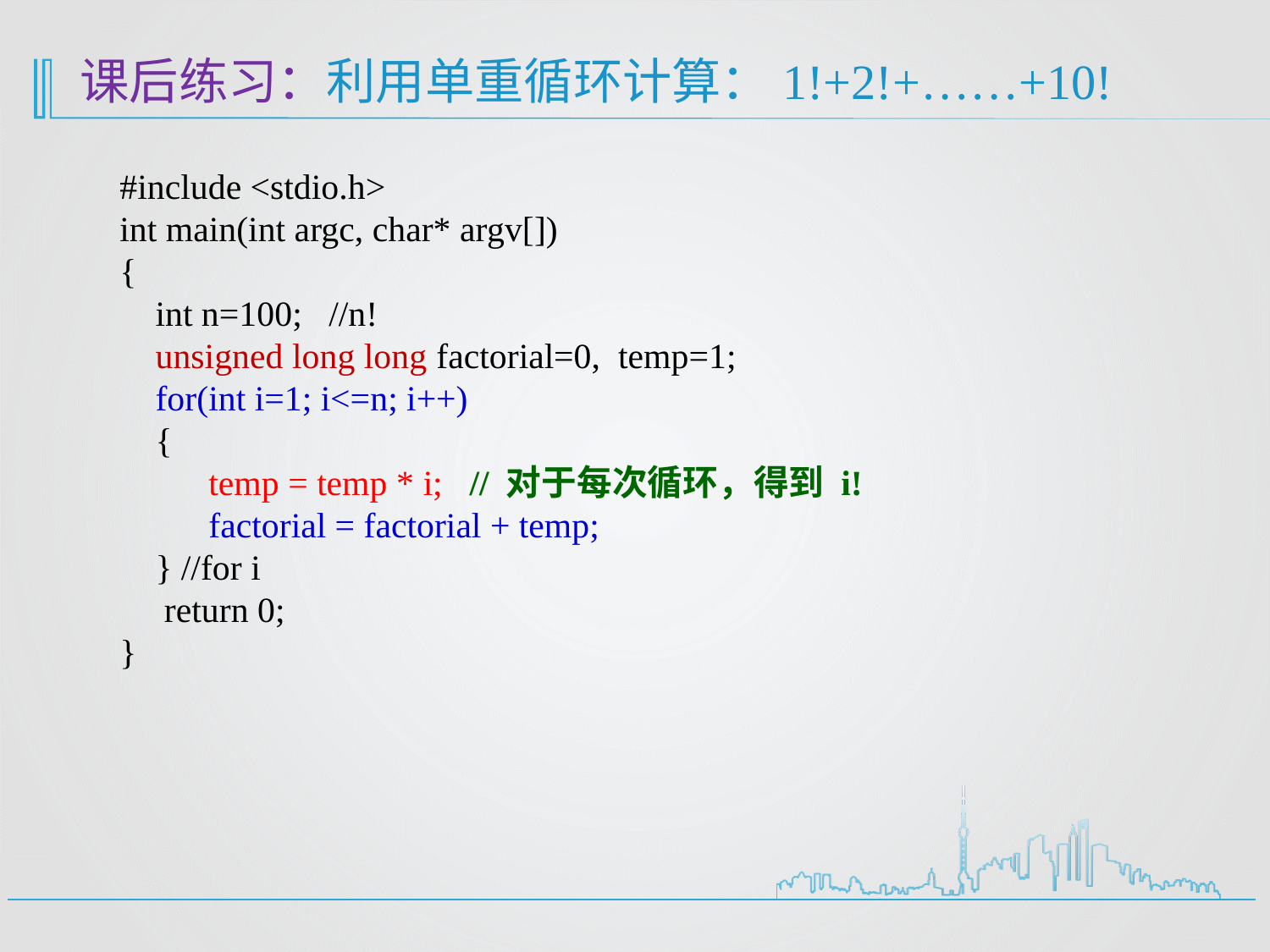

# 课后练习：利用单重循环计算：1!+2!+……+10!
#include <stdio.h>
int main(int argc, char* argv[])
{
    int n=100;   //n!
    unsigned long long factorial=0,  temp=1;
    for(int i=1; i<=n; i++)
    {
          temp = temp * i;   // 对于每次循环，得到 i!
          factorial = factorial + temp;
    } //for i
     return 0;
}